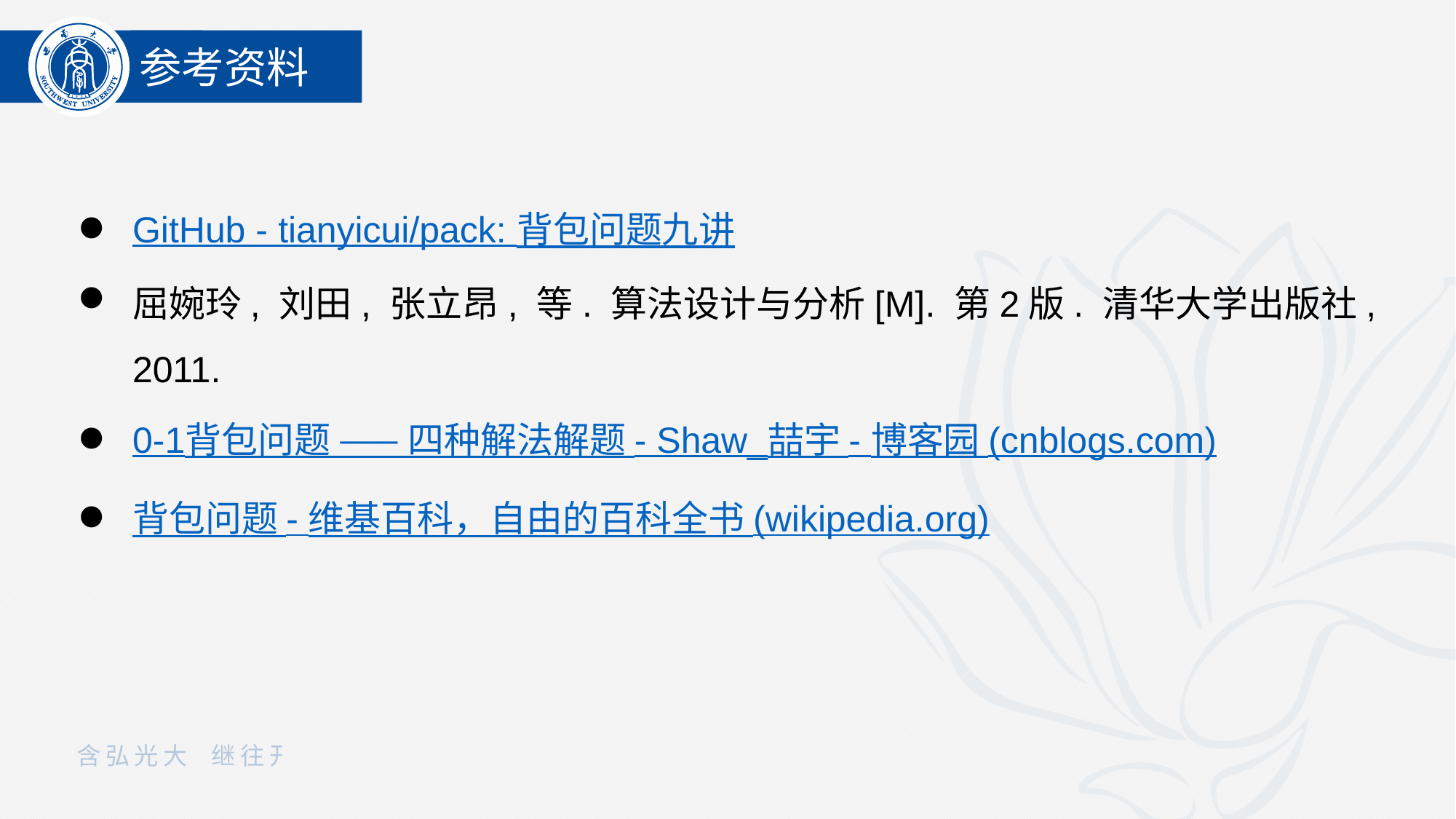

参考资料
GitHub - tianyicui/pack: 背包问题九讲
屈婉玲, 刘田, 张立昂, 等. 算法设计与分析[M]. 第2版. 清华大学出版社, 2011.
0-1背包问题 —— 四种解法解题 - Shaw_喆宇 - 博客园 (cnblogs.com)
背包问题 - 维基百科，自由的百科全书 (wikipedia.org)